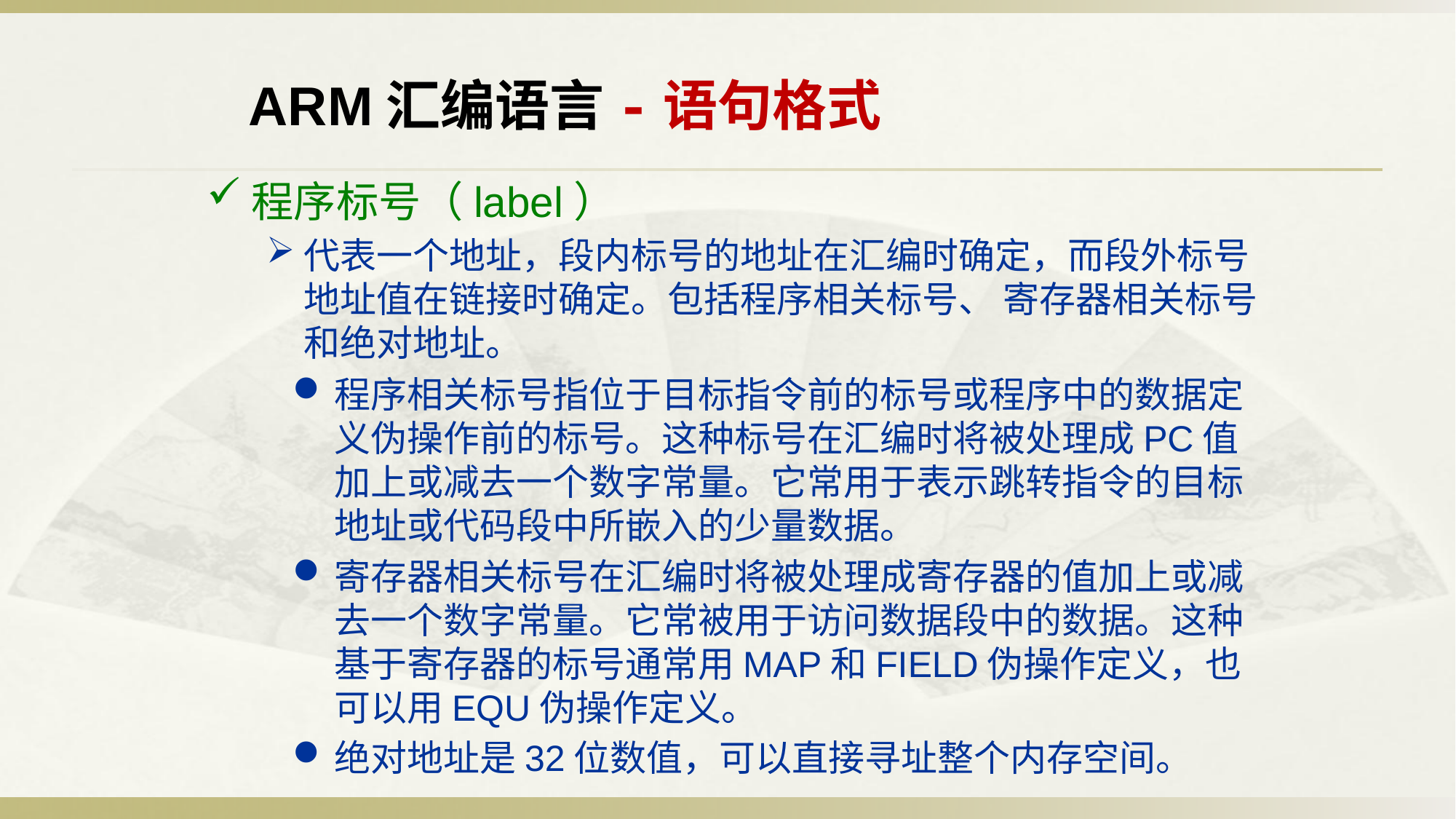

ARM汇编语言-语句格式
程序标号（label）
代表一个地址，段内标号的地址在汇编时确定，而段外标号地址值在链接时确定。包括程序相关标号、 寄存器相关标号和绝对地址。
程序相关标号指位于目标指令前的标号或程序中的数据定义伪操作前的标号。这种标号在汇编时将被处理成PC值加上或减去一个数字常量。它常用于表示跳转指令的目标地址或代码段中所嵌入的少量数据。
寄存器相关标号在汇编时将被处理成寄存器的值加上或减去一个数字常量。它常被用于访问数据段中的数据。这种基于寄存器的标号通常用MAP和FIELD伪操作定义，也可以用EQU伪操作定义。
绝对地址是32位数值，可以直接寻址整个内存空间。